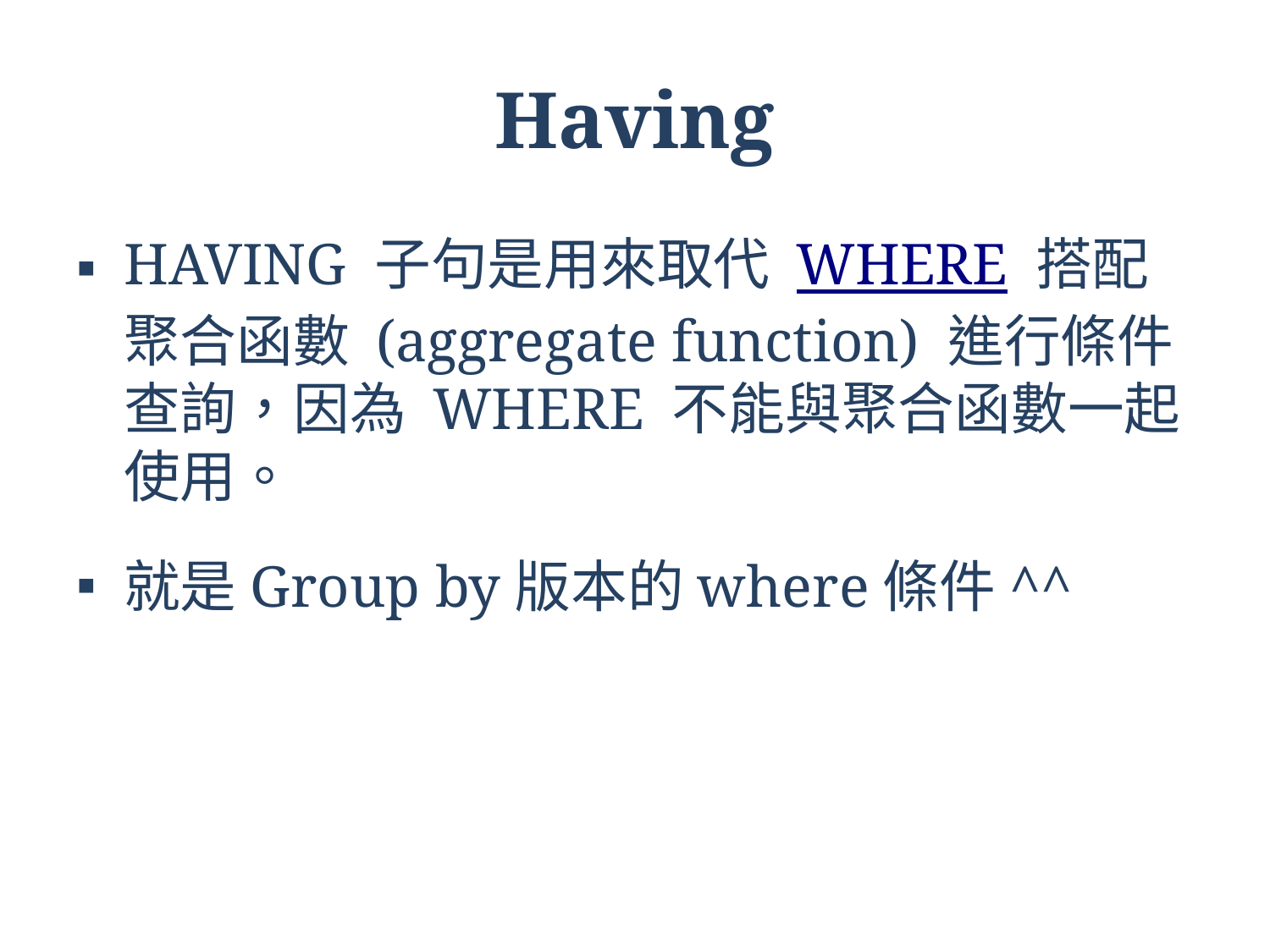

# Having
HAVING 子句是用來取代 WHERE 搭配聚合函數 (aggregate function) 進行條件查詢，因為 WHERE 不能與聚合函數一起使用。
就是Group by版本的where條件^^